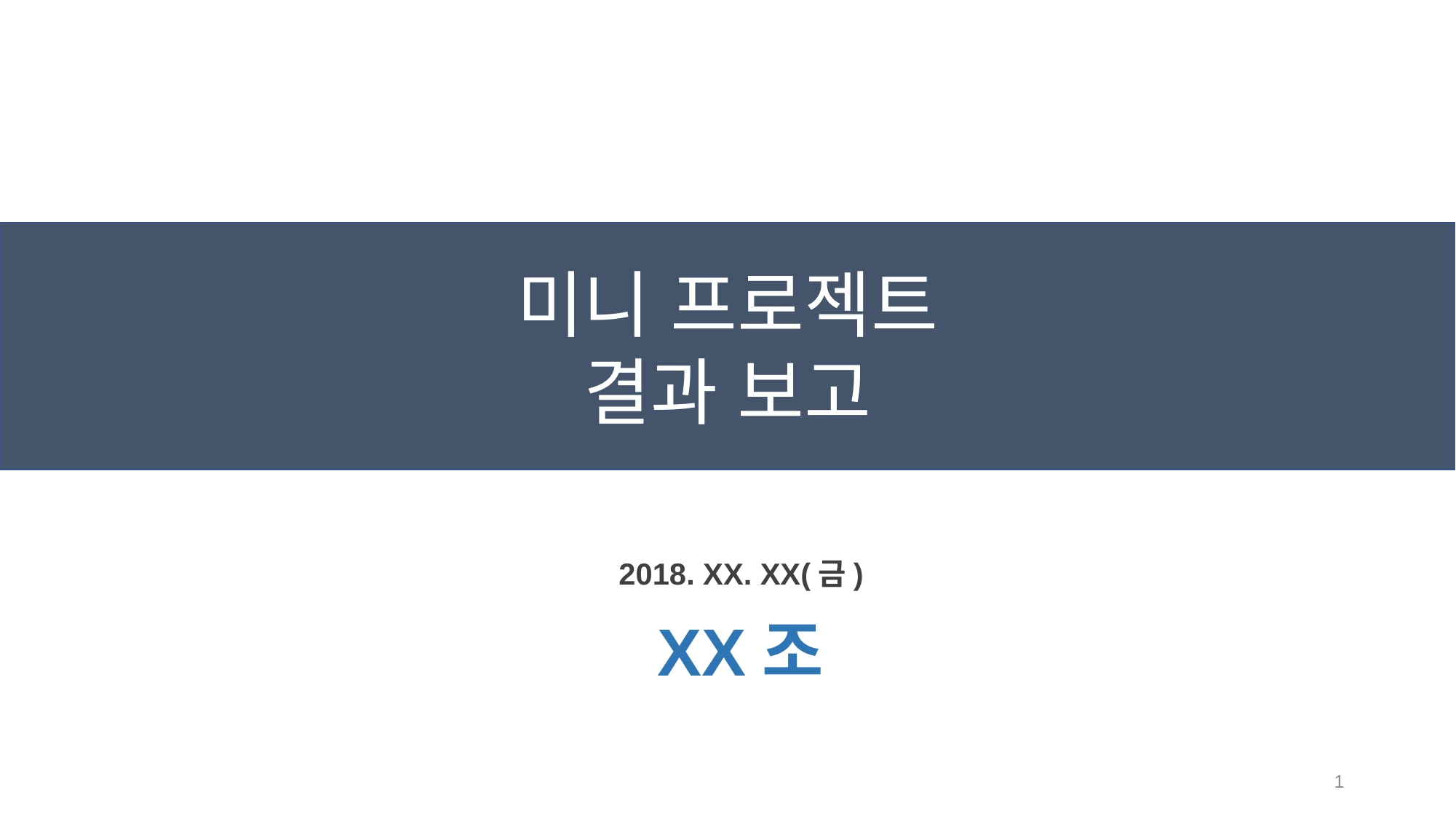

미니 프로젝트
결과 보고
2018. XX. XX(금)
XX조
1